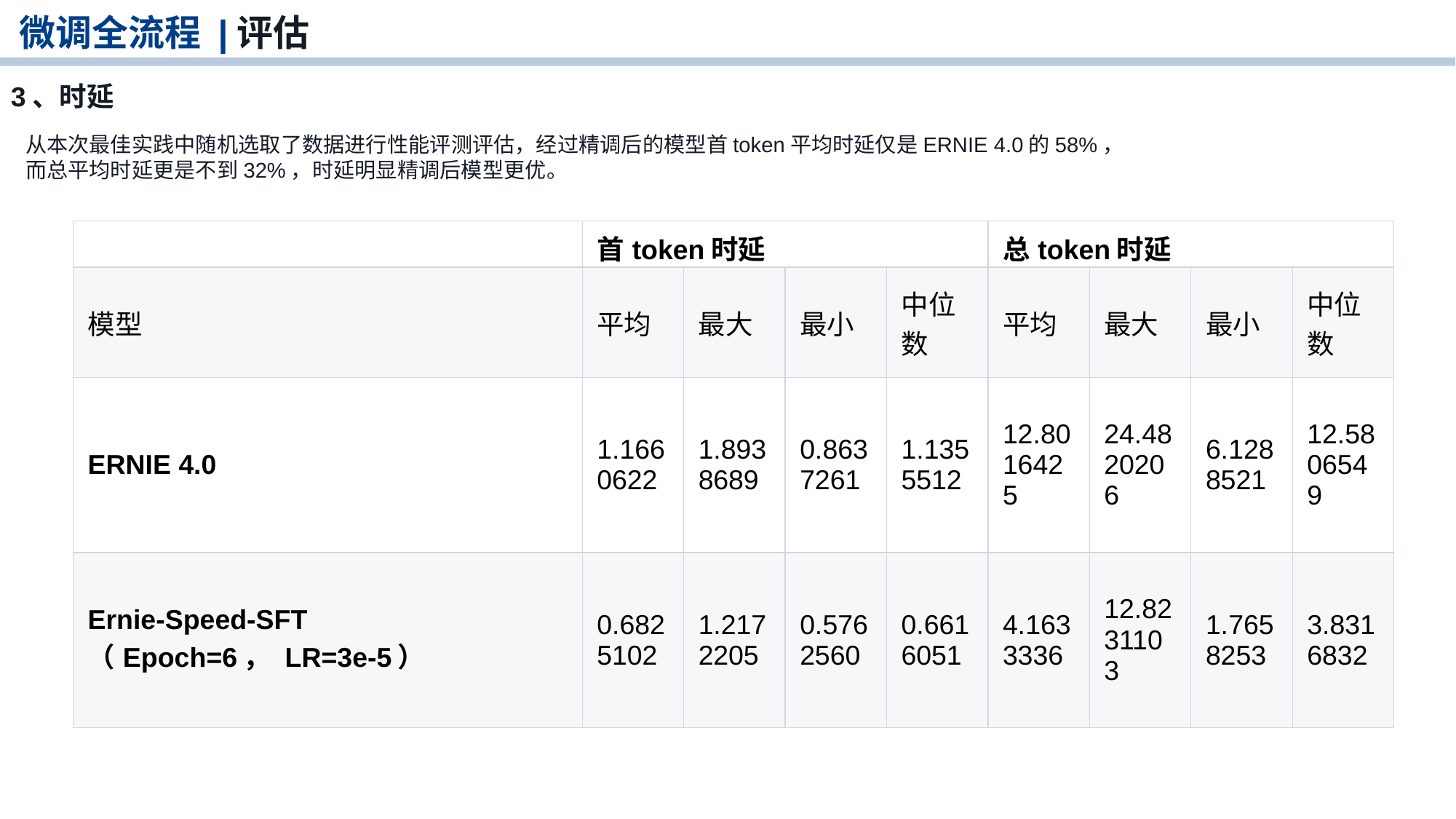

微调全流程 |评估

3、时延

从本次最佳实践中随机选取了数据进行性能评测评估，经过精调后的模型首token平均时延仅是ERNIE 4.0的58%，
而总平均时延更是不到32%，时延明显精调后模型更优。
|  | 首token时延 |  |  |  | 总token时延 |  |  |  |
| --- | --- | --- | --- | --- | --- | --- | --- | --- |
| 模型 | 平均 | 最大 | 最小 | 中位数 | 平均 | 最大 | 最小 | 中位数 |
| ERNIE 4.0 | 1.1660622 | 1.8938689 | 0.8637261 | 1.1355512 | 12.8016425 | 24.4820206 | 6.1288521 | 12.5806549 |
| Ernie-Speed-SFT （Epoch=6， LR=3e-5） | 0.6825102 | 1.2172205 | 0.5762560 | 0.6616051 | 4.1633336 | 12.8231103 | 1.7658253 | 3.8316832 |